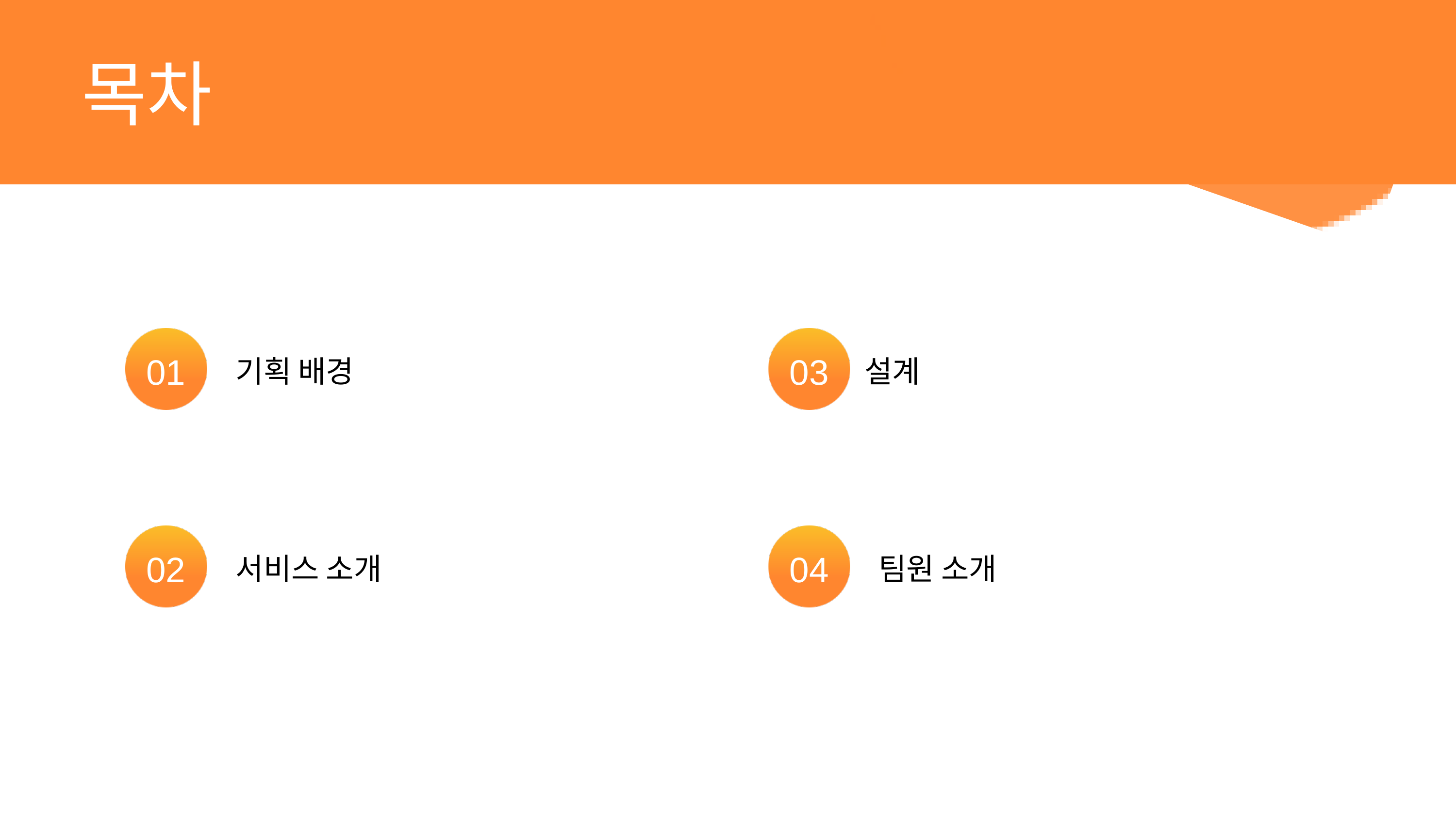

목차
목차

01

03
기획 배경
설계

02

04
서비스 소개
팀원 소개